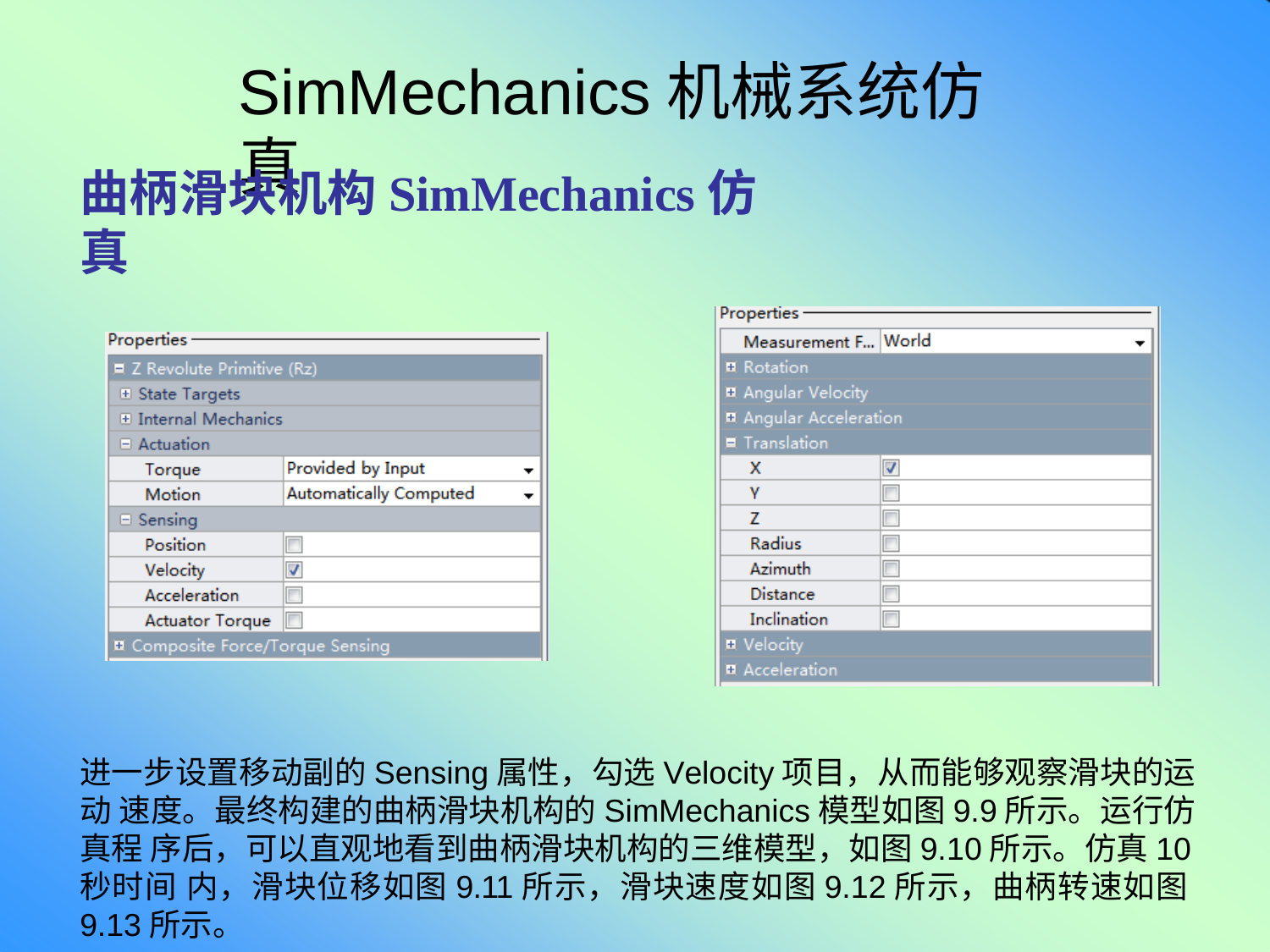

# SimMechanics机械系统仿真
曲柄滑块机构SimMechanics仿真

进一步设置移动副的Sensing属性，勾选Velocity项目，从而能够观察滑块的运动 速度。最终构建的曲柄滑块机构的SimMechanics模型如图9.9所示。运行仿真程 序后，可以直观地看到曲柄滑块机构的三维模型，如图9.10所示。仿真10秒时间 内，滑块位移如图9.11所示，滑块速度如图9.12所示，曲柄转速如图9.13所示。